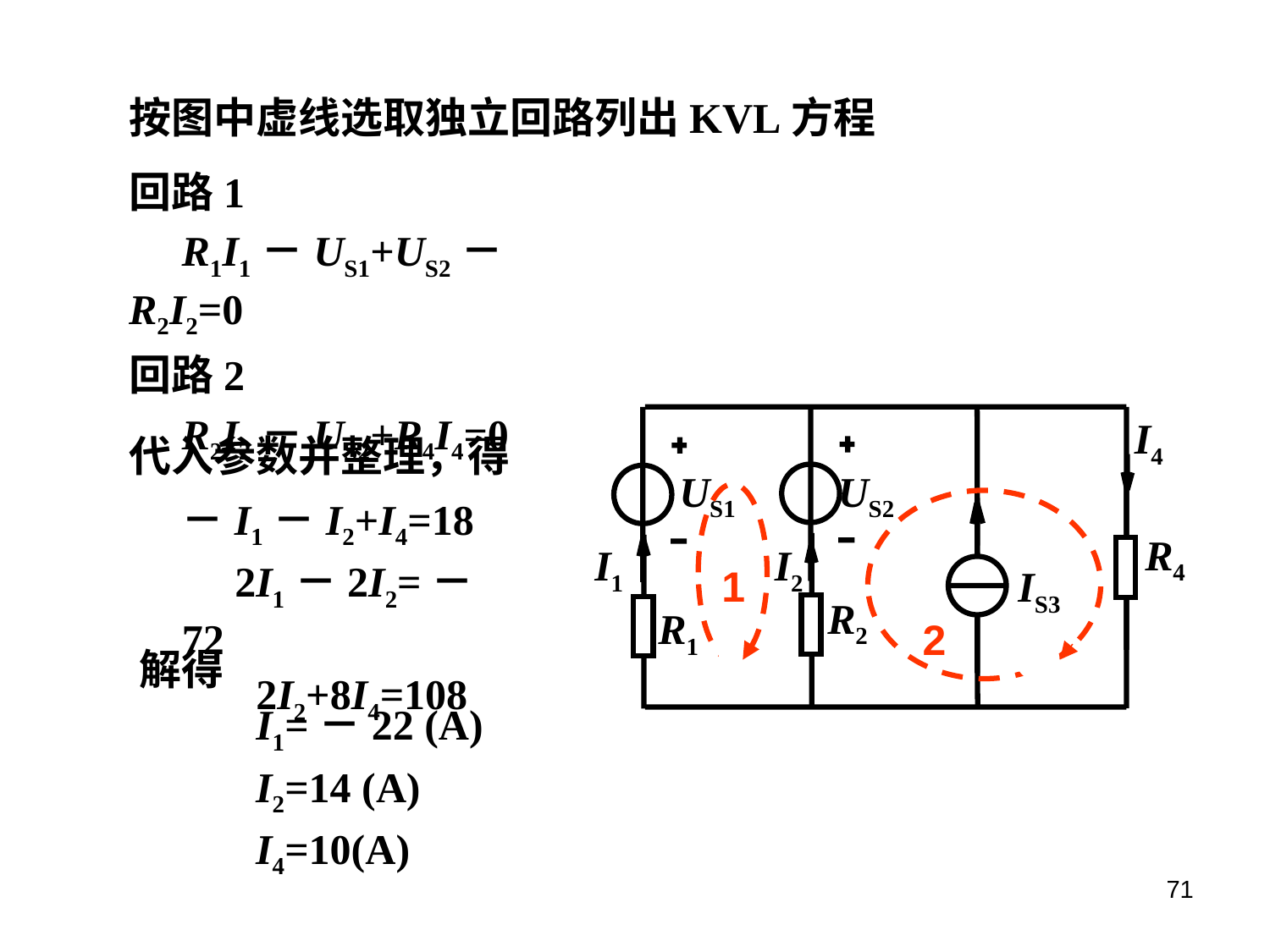

按图中虚线选取独立回路列出KVL方程
回路1
     R1I1－US1+US2－R2I2=0
回路2
     R2I2－US2+R4I4=0

I4

US1
US2

R4
I1
I2

1
 IS3
R2
R1
2

代入参数并整理，得
－I1－I2+I4=18
     2I1－2I2=－72
       2I2+8I4=108
解得
           I1=－22 (A)
           I2=14 (A)
           I4=10(A)
71